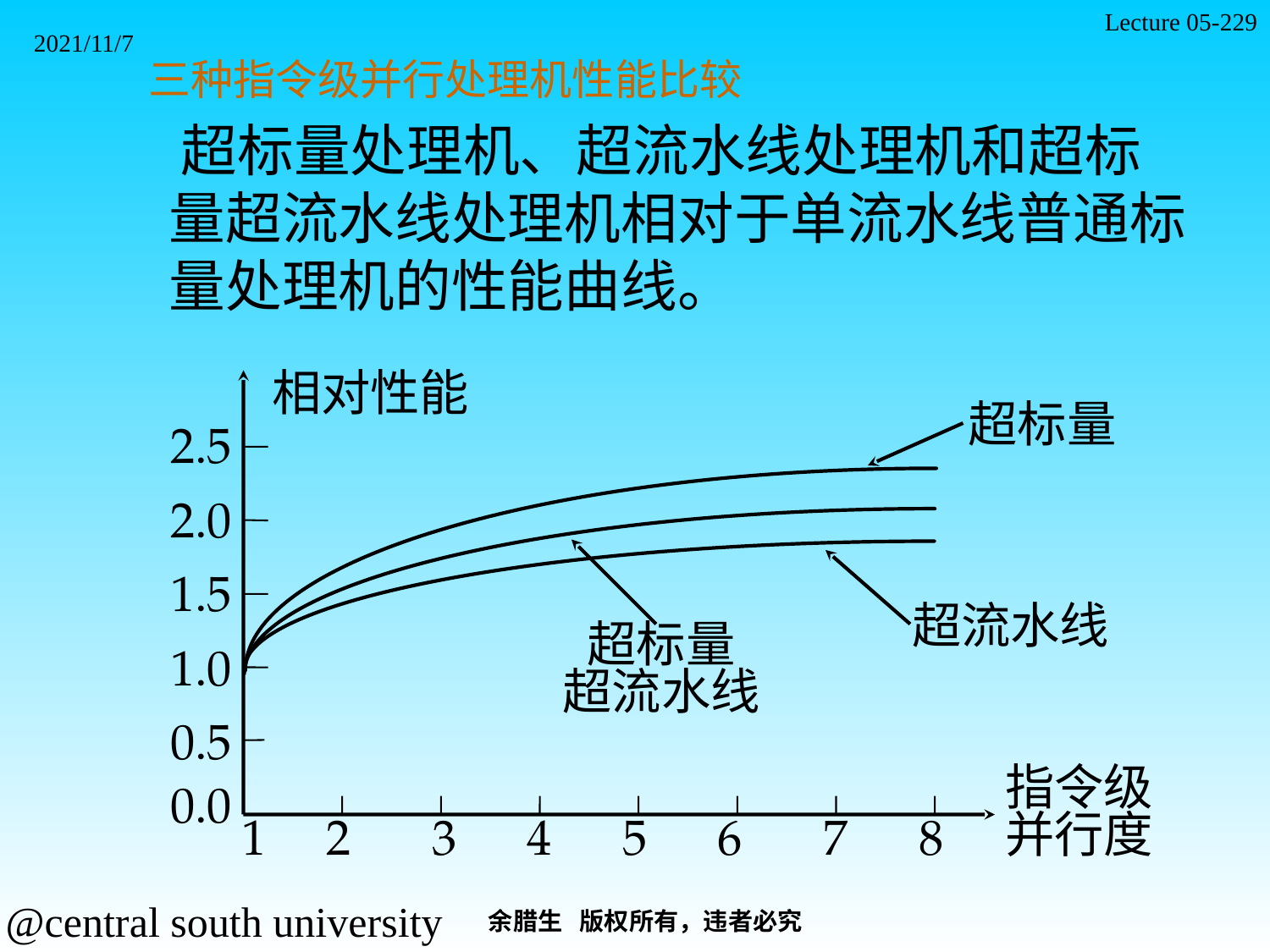

Lecture 05-229
2021/11/7
 三种指令级并行处理机性能比较
   超标量处理机、超流水线处理机和超标量超流水线处理机相对于单流水线普通标量处理机的性能曲线。
相对性能

超标量
2.5

2.0

1.5
超流水线

超标量
超流水线
1.0

0.5

指令级
并行度
0.0

1
2
3
4
5
6
7
8

余腊生   版权所有，违者必究